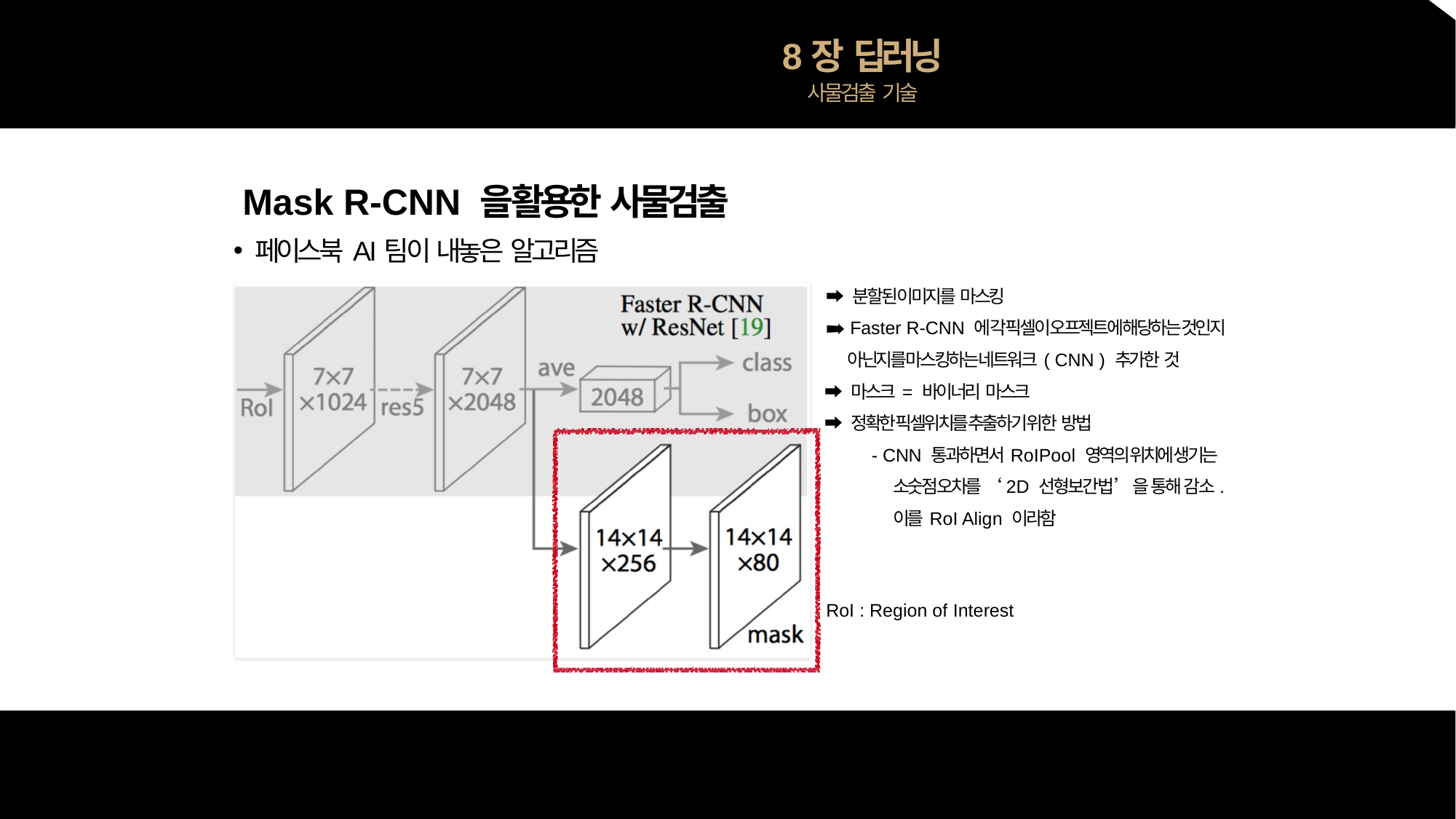

# 8장 딥러닝
사물검출 기술
Mask R-CNN 을 활용한 사물검출
페이스북 AI팀이 내놓은 알고리즘
➡ 분할된 이미지를 마스킹
➡ Faster R-CNN 에 각 픽셀이 오프젝트에 해당하는 것인지  아닌지를 마스킹하는 네트워크 ( CNN ) 추가한 것
➡ 마스크 = 바이너리 마스크
➡ 정확한 픽셀위치를 추출하기 위한 방법
- CNN 통과하면서 RoIPool 영역의 위치에 생기는  소숫점 오차를 ‘2D 선형보간법’을 통해 감소.  이를 RoI Align 이라함

RoI : Region of Interest